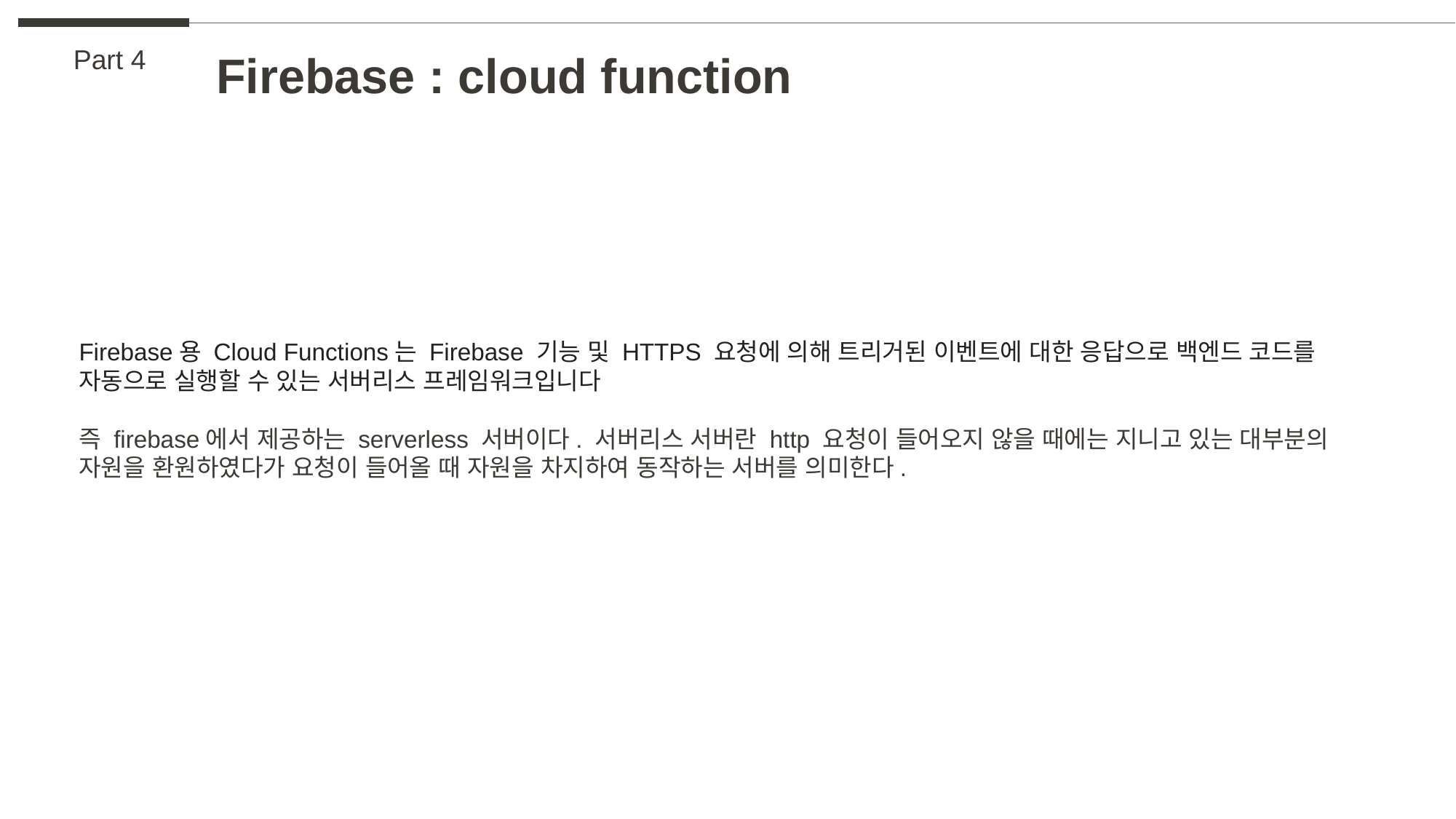

Part 4
Firebase : cloud function
Firebase용 Cloud Functions는 Firebase 기능 및 HTTPS 요청에 의해 트리거된 이벤트에 대한 응답으로 백엔드 코드를 자동으로 실행할 수 있는 서버리스 프레임워크입니다

즉 firebase에서 제공하는 serverless 서버이다. 서버리스 서버란 http 요청이 들어오지 않을 때에는 지니고 있는 대부분의 자원을 환원하였다가 요청이 들어올 때 자원을 차지하여 동작하는 서버를 의미한다.